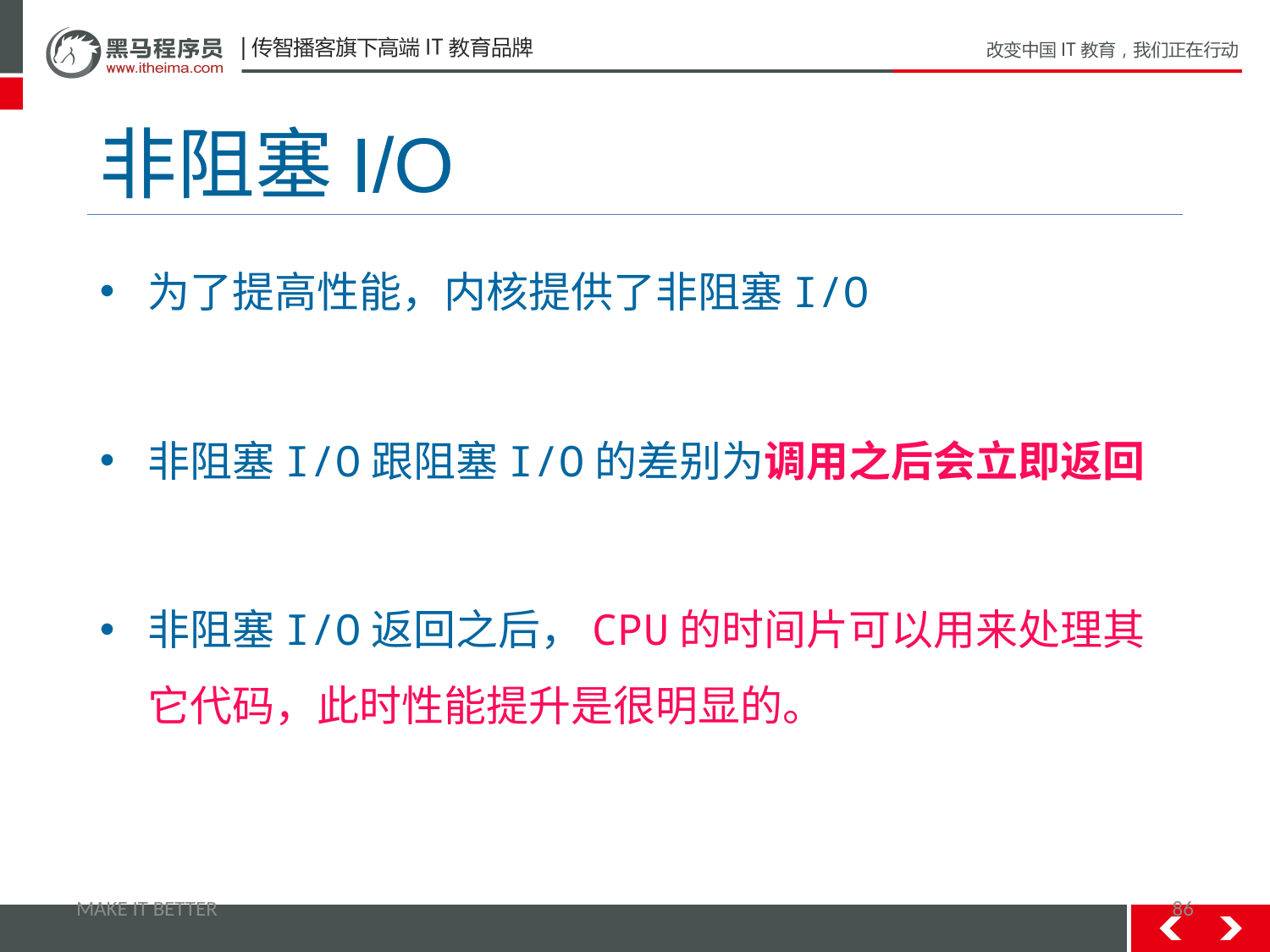

# 非阻塞I/O
为了提高性能，内核提供了非阻塞I/O

非阻塞I/O跟阻塞I/O的差别为调用之后会立即返回

非阻塞I/O返回之后，CPU的时间片可以用来处理其它代码，此时性能提升是很明显的。
MAKE IT BETTER
86